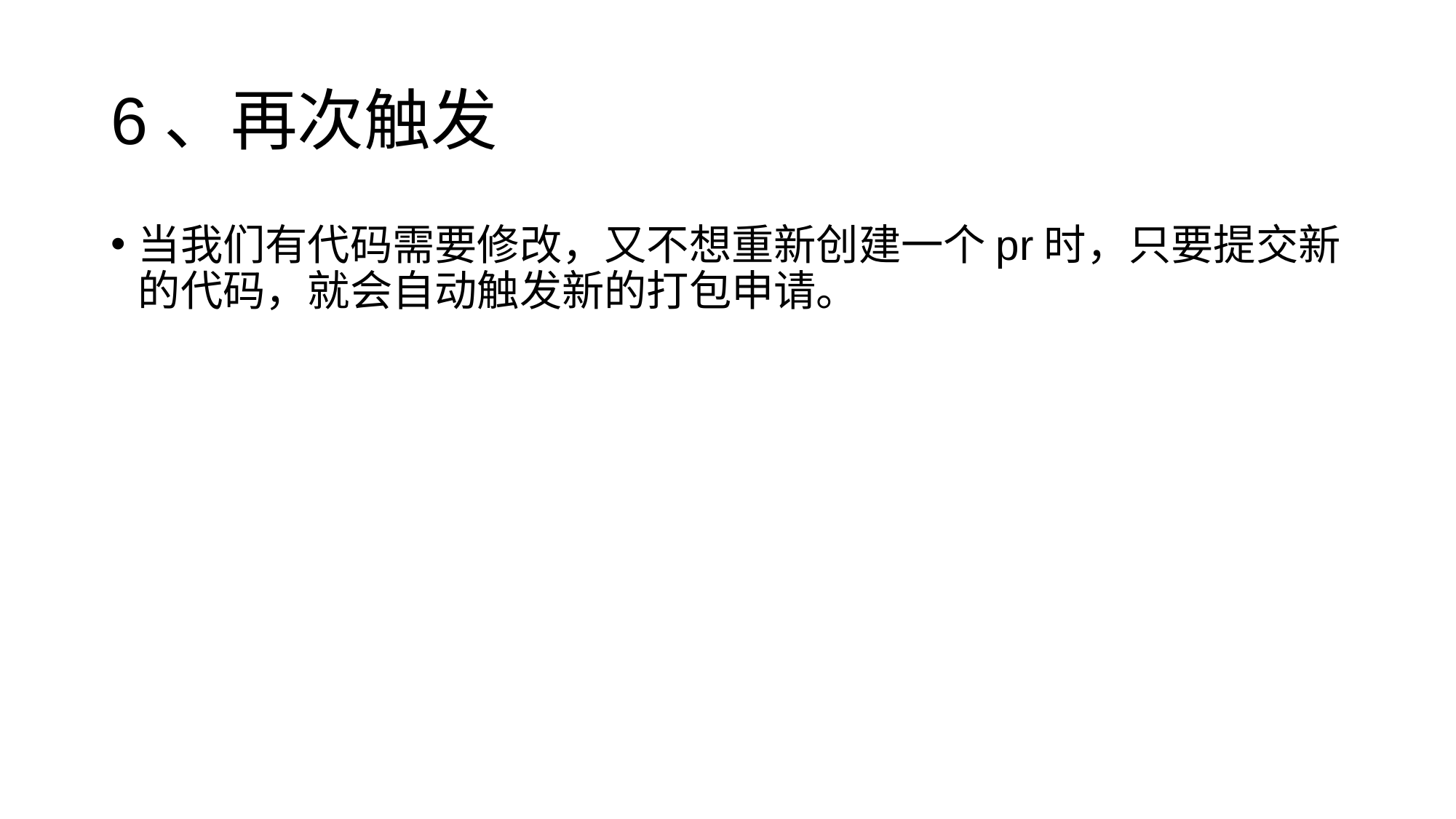

# 6、再次触发
当我们有代码需要修改，又不想重新创建一个pr时，只要提交新的代码，就会自动触发新的打包申请。